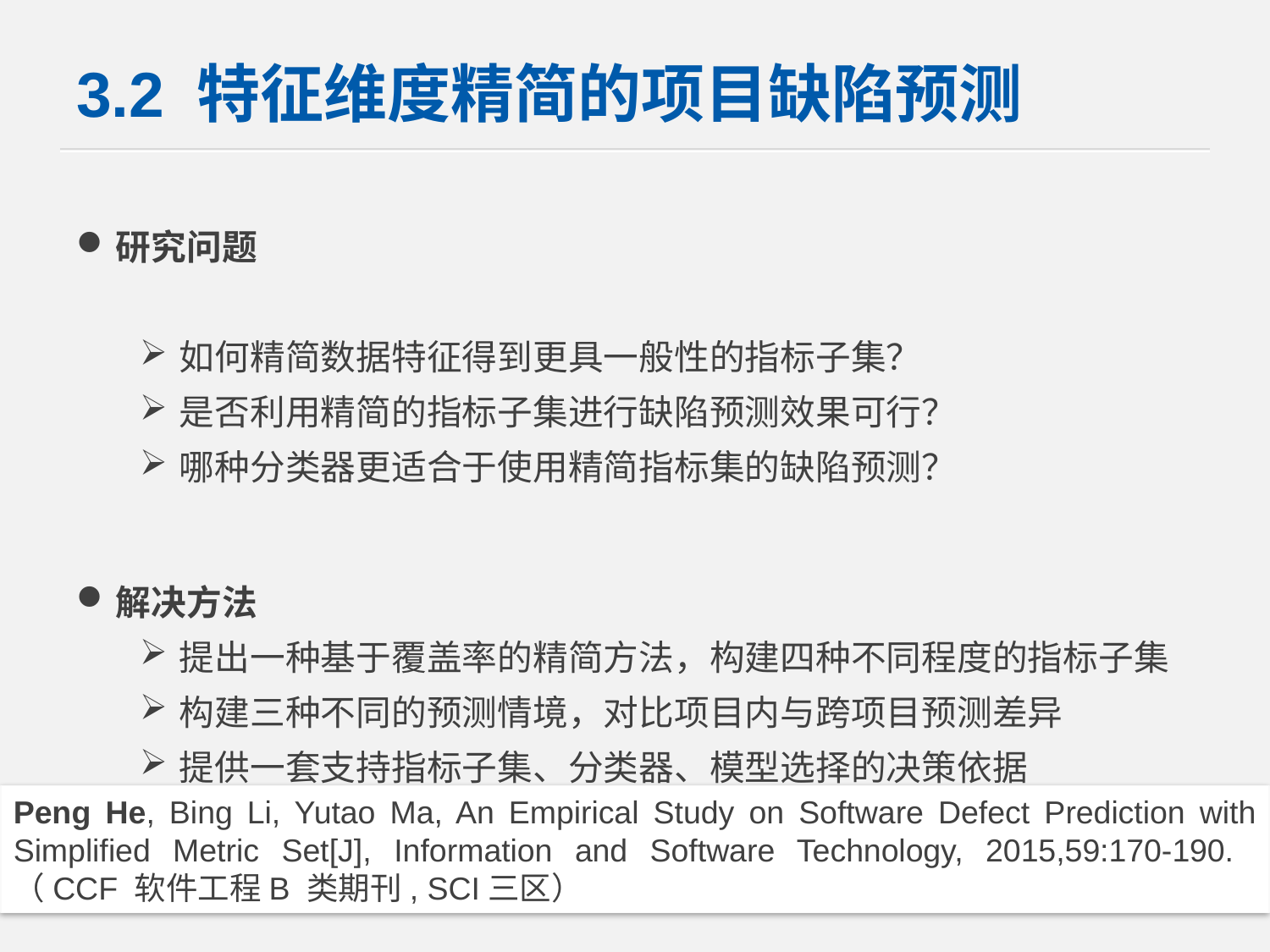

# 3.2 特征维度精简的项目缺陷预测
研究问题

如何精简数据特征得到更具一般性的指标子集？
是否利用精简的指标子集进行缺陷预测效果可行？
哪种分类器更适合于使用精简指标集的缺陷预测？

解决方法
提出一种基于覆盖率的精简方法，构建四种不同程度的指标子集
构建三种不同的预测情境，对比项目内与跨项目预测差异
提供一套支持指标子集、分类器、模型选择的决策依据

Peng He, Bing Li, Yutao Ma, An Empirical Study on Software Defect Prediction with Simplified Metric Set[J], Information and Software Technology, 2015,59:170-190.  （CCF 软件工程B 类期刊, SCI三区）